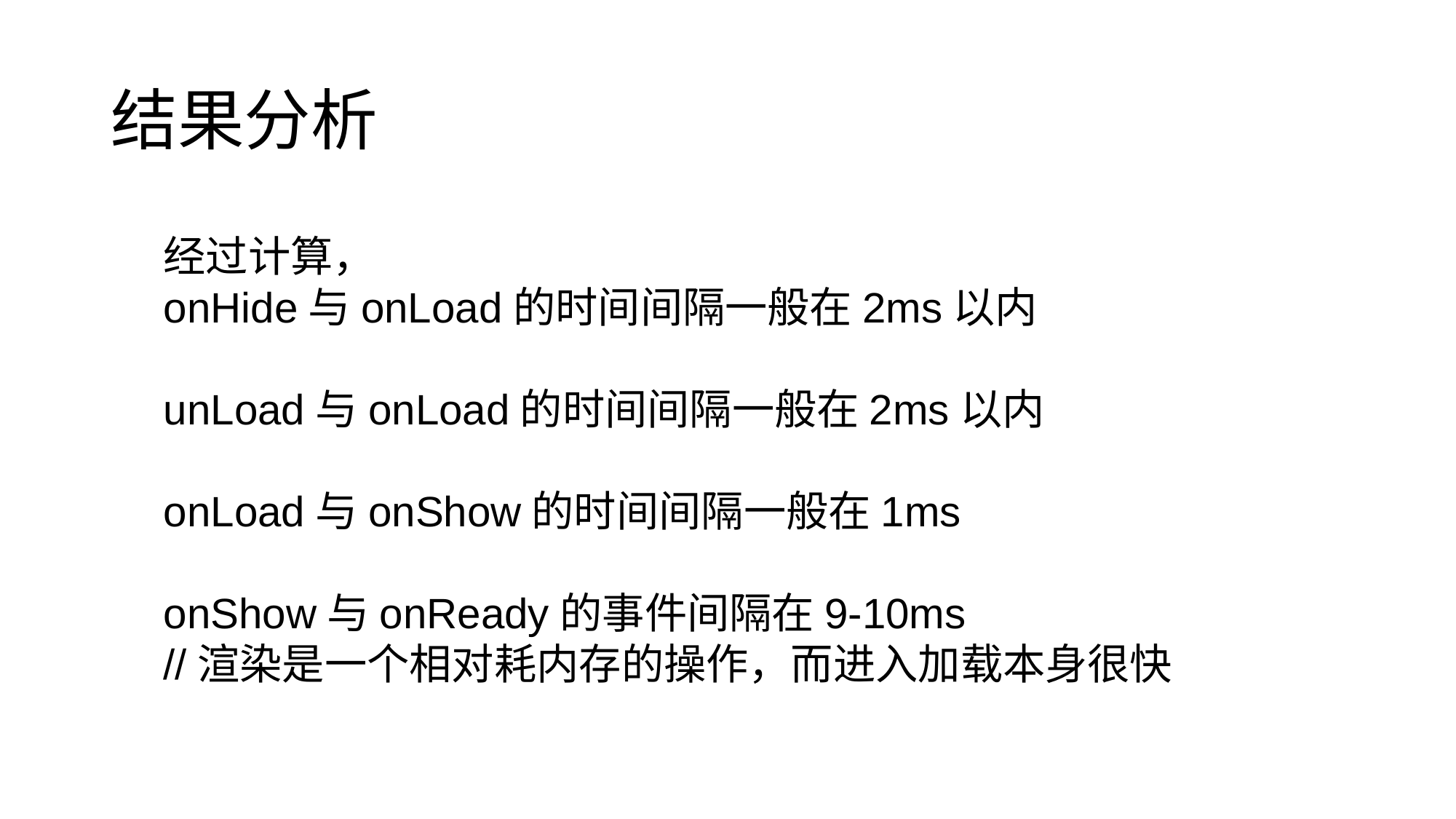

# 结果分析
经过计算，
onHide与onLoad的时间间隔一般在2ms以内

unLoad与onLoad的时间间隔一般在2ms以内

onLoad与onShow的时间间隔一般在1ms

onShow与onReady的事件间隔在9-10ms
//渲染是一个相对耗内存的操作，而进入加载本身很快